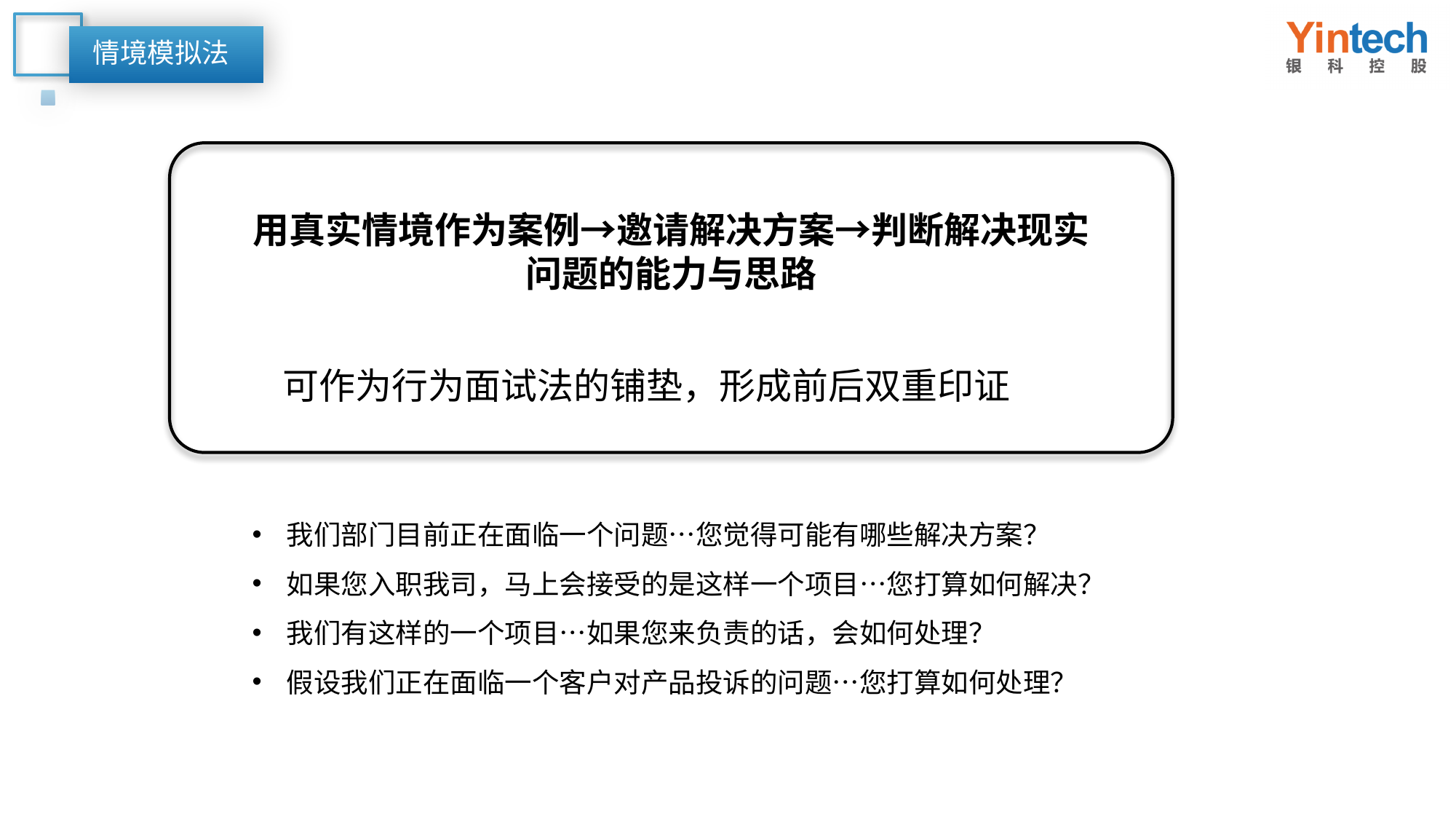

情境模拟法

用真实情境作为案例→邀请解决方案→判断解决现实问题的能力与思路
可作为行为面试法的铺垫，形成前后双重印证
我们部门目前正在面临一个问题…您觉得可能有哪些解决方案？
如果您入职我司，马上会接受的是这样一个项目…您打算如何解决？
我们有这样的一个项目…如果您来负责的话，会如何处理？
假设我们正在面临一个客户对产品投诉的问题…您打算如何处理？